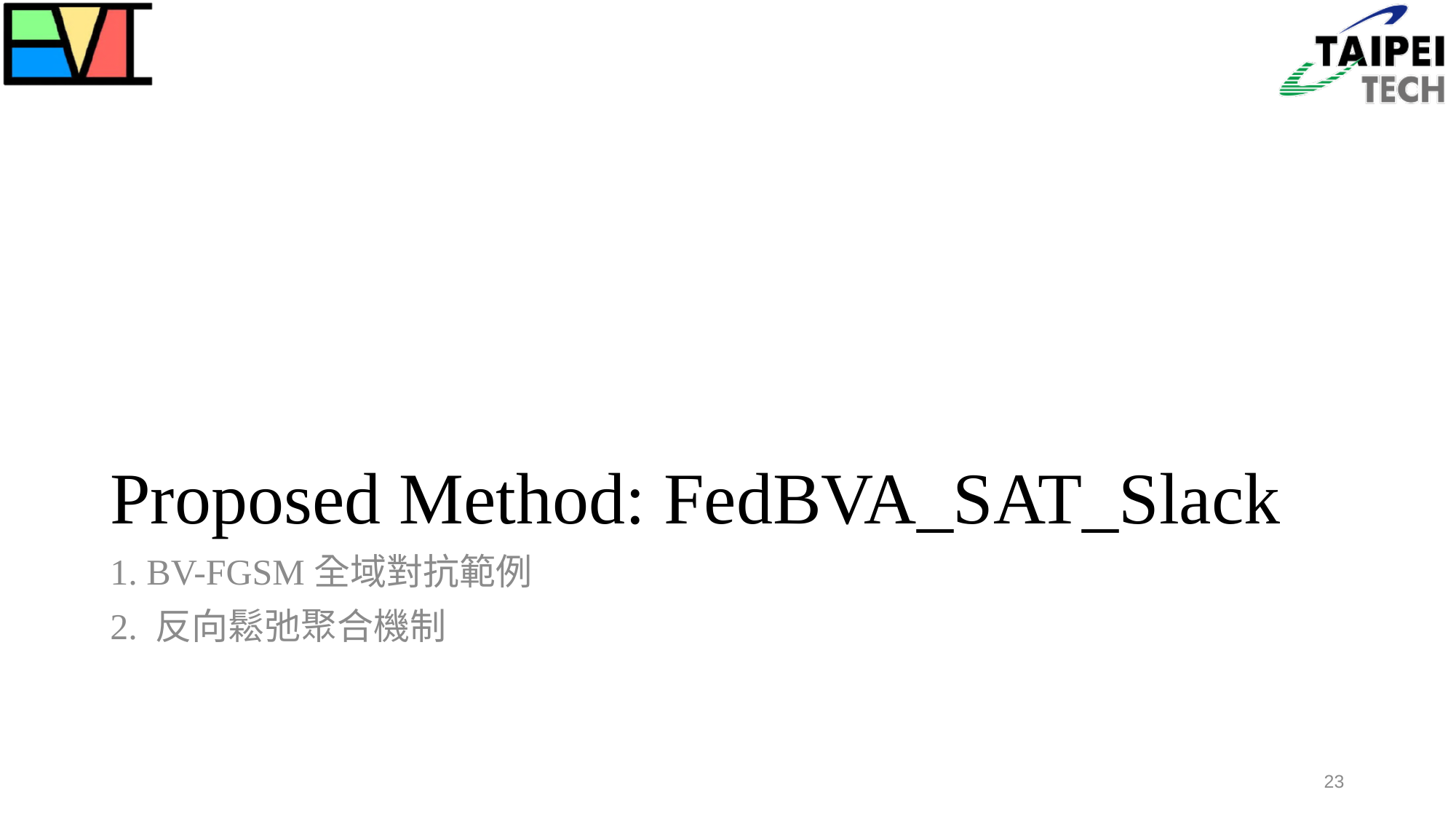

# Proposed Method: FedBVA_SAT_Slack
1. BV-FGSM全域對抗範例
2. 反向鬆弛聚合機制
23